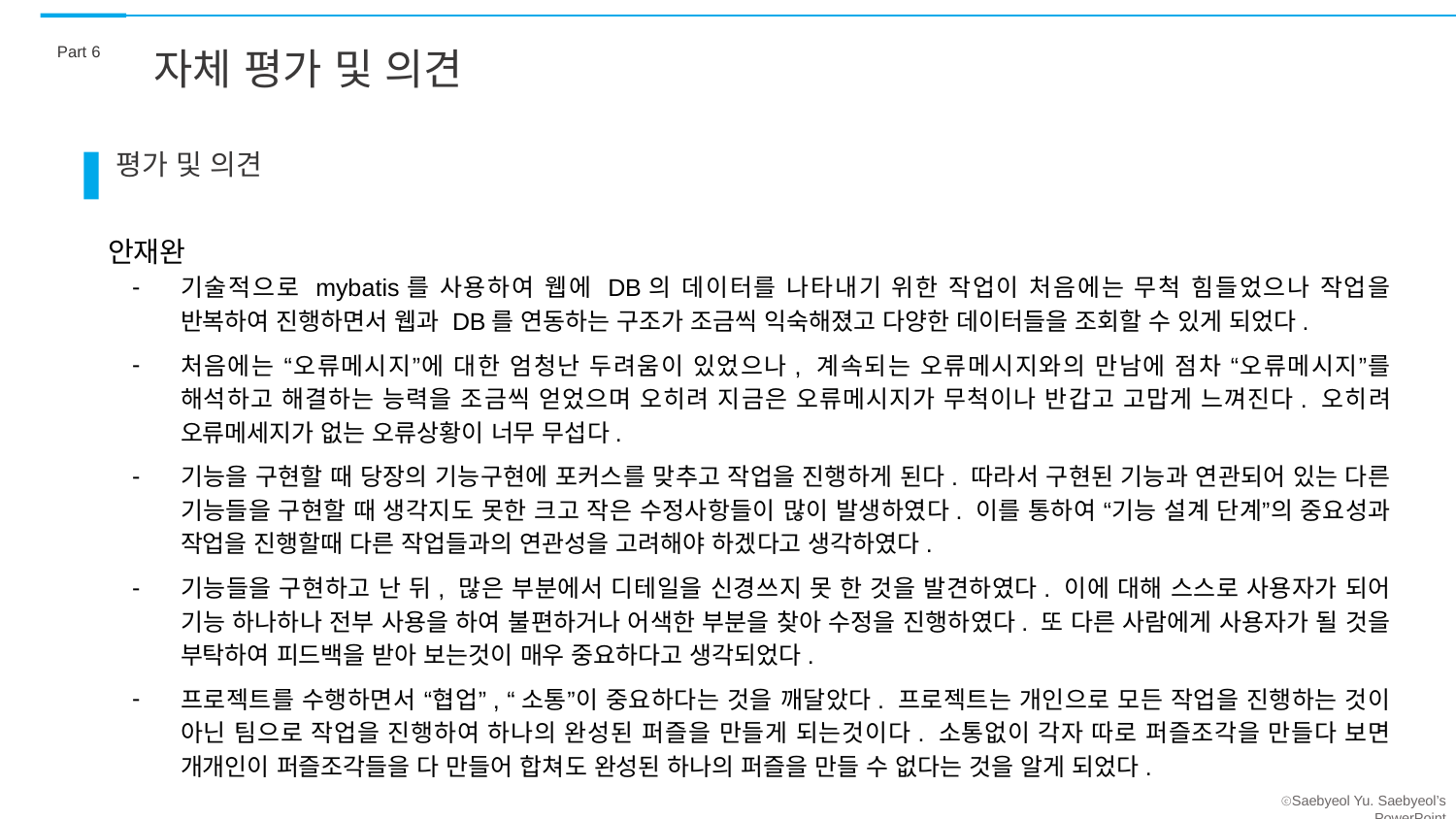

Part 6
자체 평가 및 의견
평가 및 의견

안재완
기술적으로 mybatis를 사용하여 웹에 DB의 데이터를 나타내기 위한 작업이 처음에는 무척 힘들었으나 작업을 반복하여 진행하면서 웹과 DB를 연동하는 구조가 조금씩 익숙해졌고 다양한 데이터들을 조회할 수 있게 되었다.

처음에는 “오류메시지”에 대한 엄청난 두려움이 있었으나, 계속되는 오류메시지와의 만남에 점차 “오류메시지”를 해석하고 해결하는 능력을 조금씩 얻었으며 오히려 지금은 오류메시지가 무척이나 반갑고 고맙게 느껴진다. 오히려 오류메세지가 없는 오류상황이 너무 무섭다.

기능을 구현할 때 당장의 기능구현에 포커스를 맞추고 작업을 진행하게 된다. 따라서 구현된 기능과 연관되어 있는 다른 기능들을 구현할 때 생각지도 못한 크고 작은 수정사항들이 많이 발생하였다. 이를 통하여 “기능 설계 단계”의 중요성과 작업을 진행할때 다른 작업들과의 연관성을 고려해야 하겠다고 생각하였다.

기능들을 구현하고 난 뒤, 많은 부분에서 디테일을 신경쓰지 못 한 것을 발견하였다. 이에 대해 스스로 사용자가 되어 기능 하나하나 전부 사용을 하여 불편하거나 어색한 부분을 찾아 수정을 진행하였다. 또 다른 사람에게 사용자가 될 것을 부탁하여 피드백을 받아 보는것이 매우 중요하다고 생각되었다.

프로젝트를 수행하면서 “협업”, “소통”이 중요하다는 것을 깨달았다. 프로젝트는 개인으로 모든 작업을 진행하는 것이 아닌 팀으로 작업을 진행하여 하나의 완성된 퍼즐을 만들게 되는것이다. 소통없이 각자 따로 퍼즐조각을 만들다 보면 개개인이 퍼즐조각들을 다 만들어 합쳐도 완성된 하나의 퍼즐을 만들 수 없다는 것을 알게 되었다.